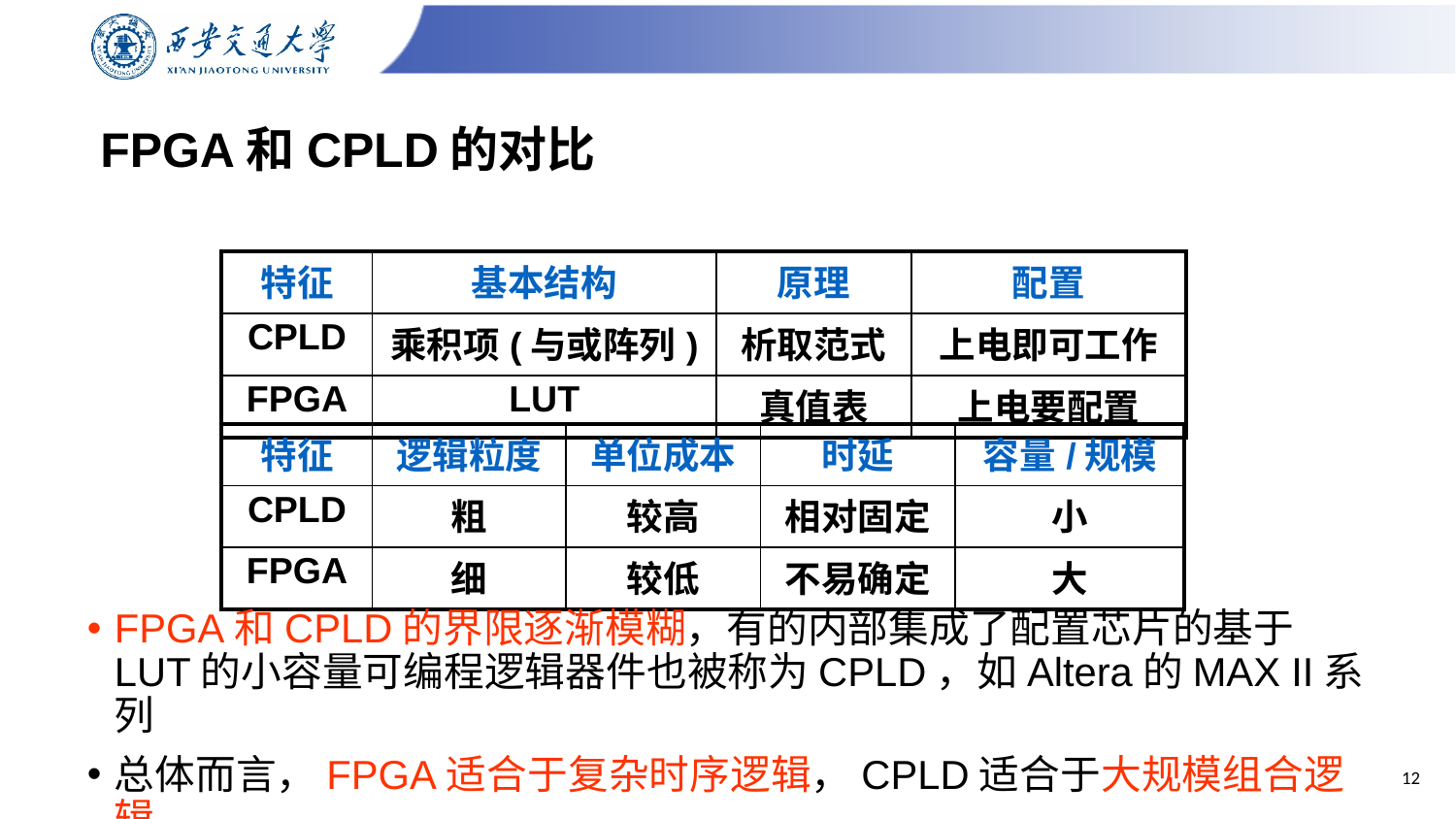

FPGA和CPLD的对比
| 特征 | 基本结构 | 原理 | 配置 |
| --- | --- | --- | --- |
| CPLD | 乘积项(与或阵列) | 析取范式 | 上电即可工作 |
| FPGA | LUT | 真值表 | 上电要配置 |
| 特征 | 逻辑粒度 | 单位成本 | 时延 | 容量/规模 |
| --- | --- | --- | --- | --- |
| CPLD | 粗 | 较高 | 相对固定 | 小 |
| FPGA | 细 | 较低 | 不易确定 | 大 |
FPGA和CPLD的界限逐渐模糊，有的内部集成了配置芯片的基于LUT的小容量可编程逻辑器件也被称为CPLD，如Altera的MAX II系列
总体而言，FPGA适合于复杂时序逻辑，CPLD适合于大规模组合逻辑
12